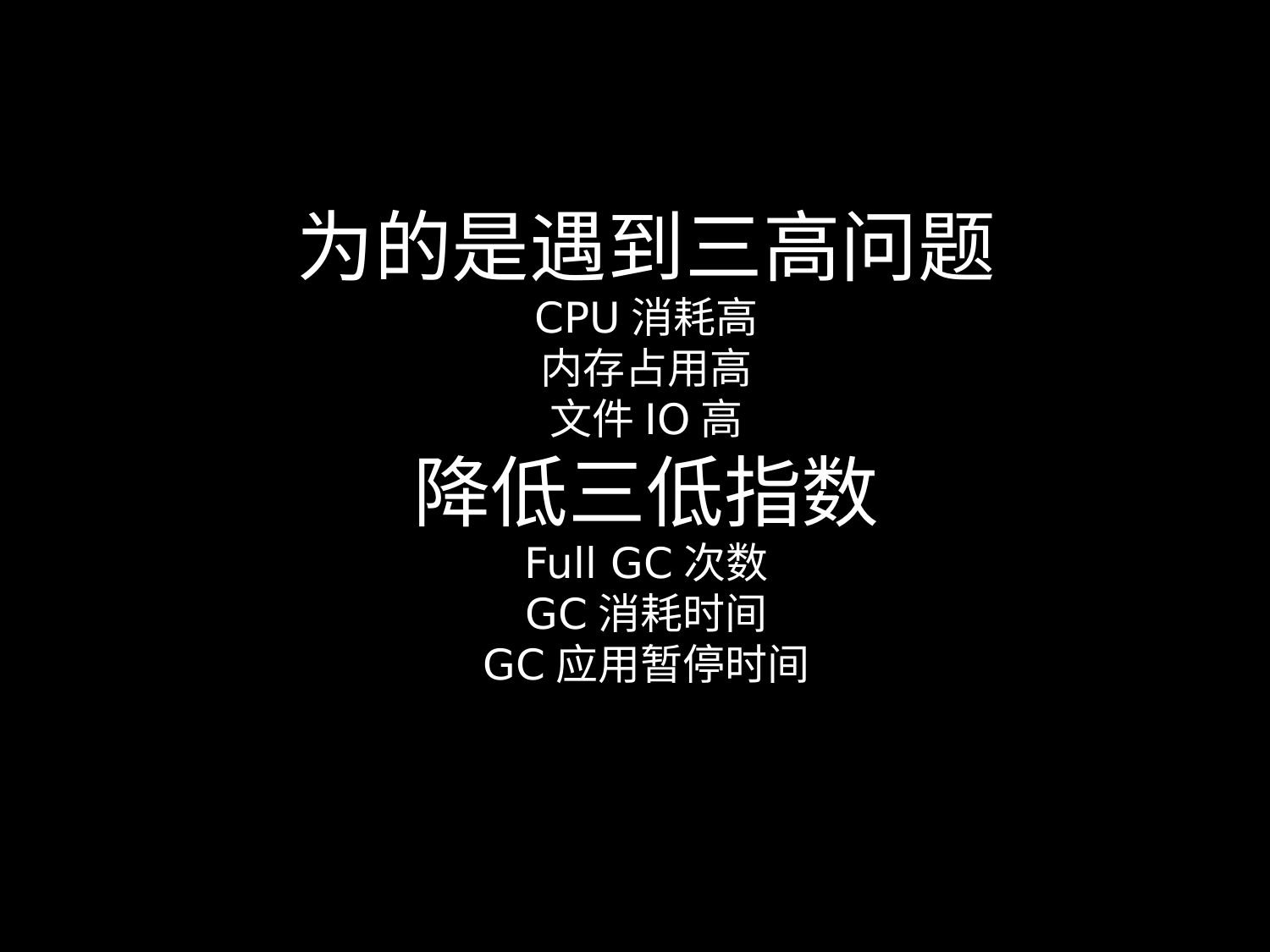

# 为的是遇到三高问题 CPU消耗高 内存占用高 文件IO高 降低三低指数 Full GC次数 GC消耗时间 GC应用暂停时间